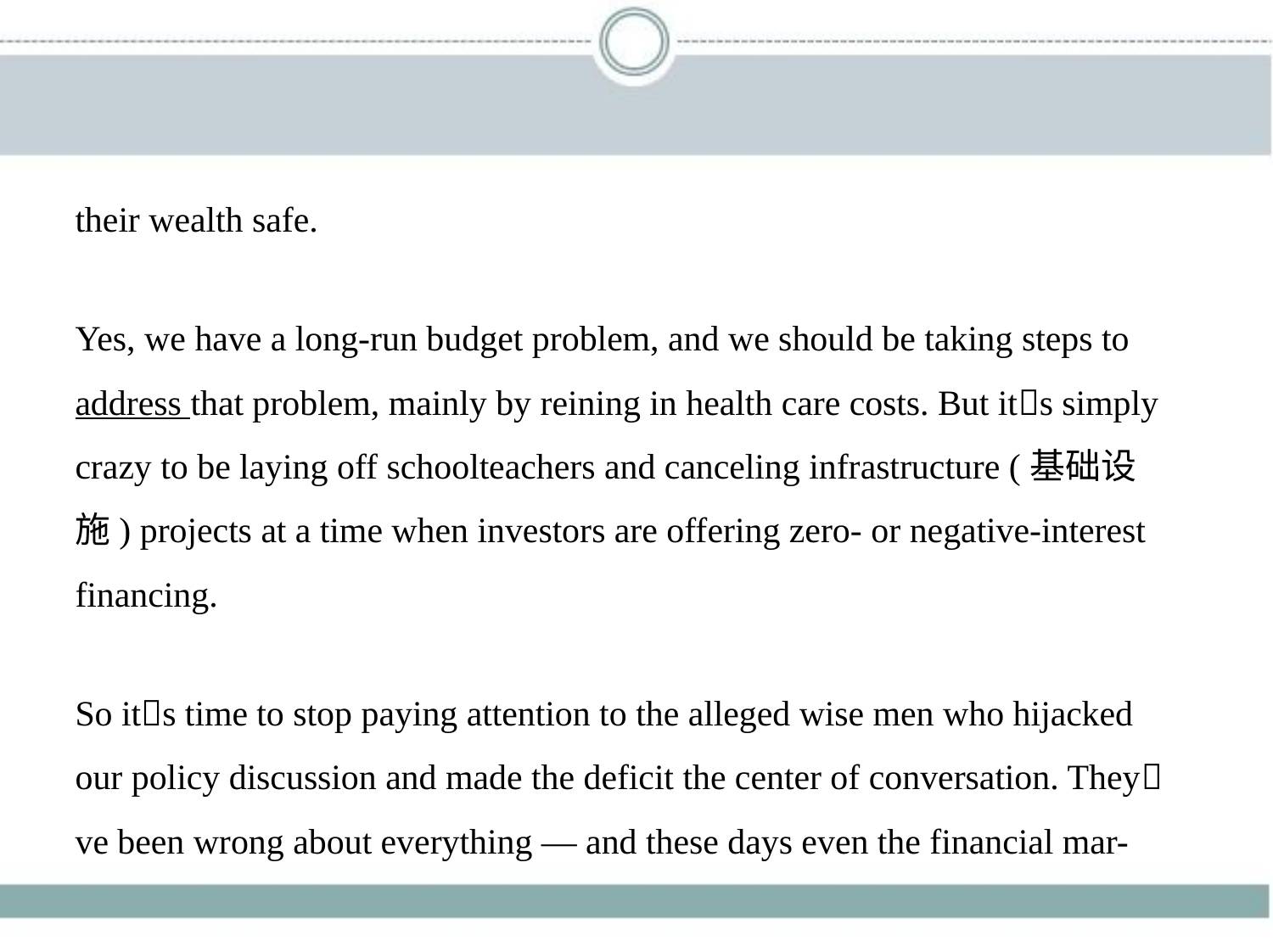

their wealth safe.
Yes, we have a long-run budget problem, and we should be taking steps to
address that problem, mainly by reining in health care costs. But it􀆳s simply
crazy to be laying off schoolteachers and canceling infrastructure (基础设
施) projects at a time when investors are offering zero- or negative-interest
financing.
So it􀆳s time to stop paying attention to the alleged wise men who hijacked
our policy discussion and made the deficit the center of conversation. They􀆳
ve been wrong about everything — and these days even the financial mar-